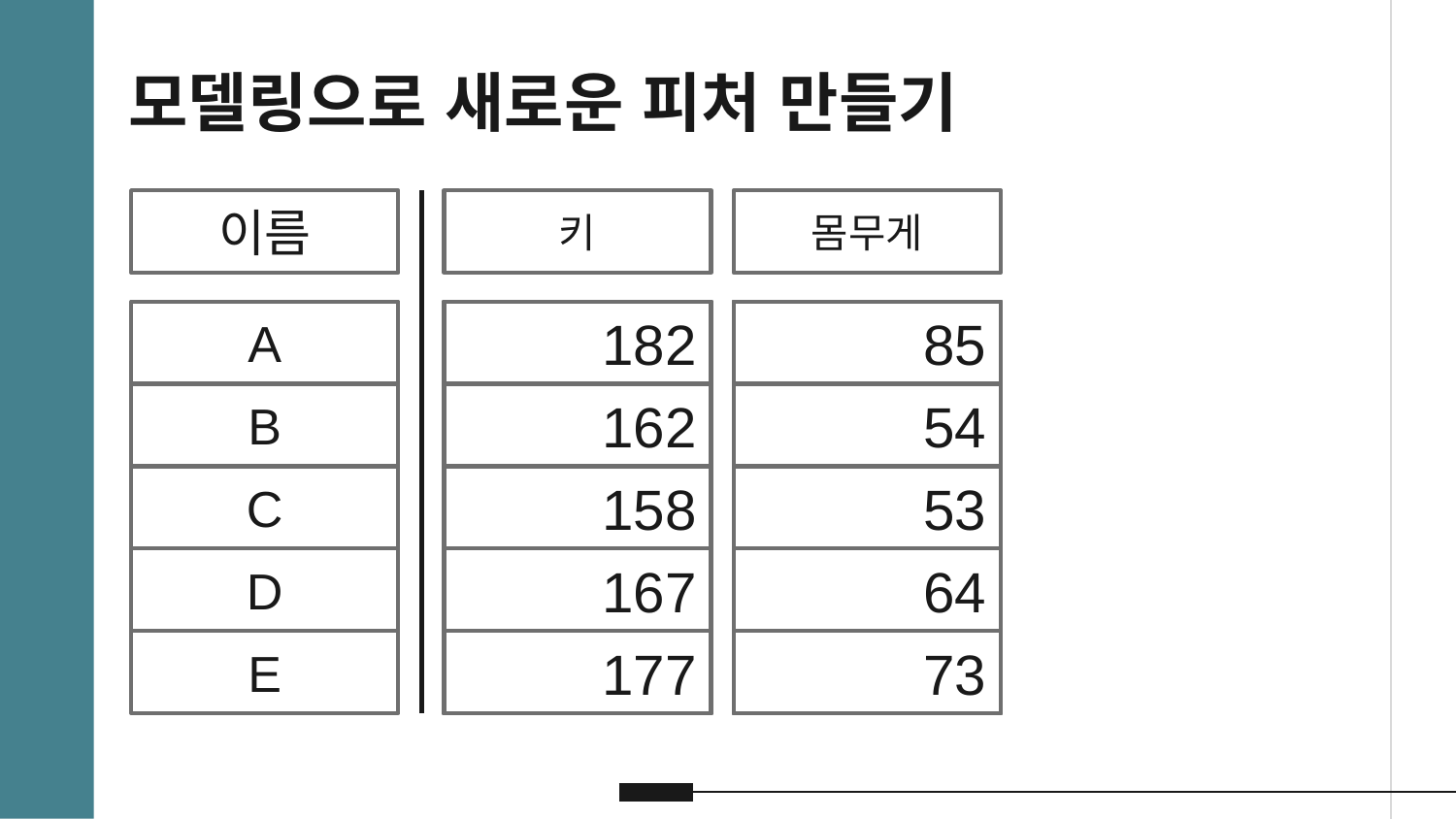

모델링으로 새로운 피처 만들기
이름
키
몸무게
A
100,000
182
100,000
182
100,000
85
100,000
85
B
90,000
162
90,000
162
90,000
54
90,000
54

C
120,000
158
120,000
158
120,000
53
120,000
53
D
120,000
167
120,000
167
120,000
64
120,000
64
E
150,000
177
150,000
177
150,000
73
150,000
73